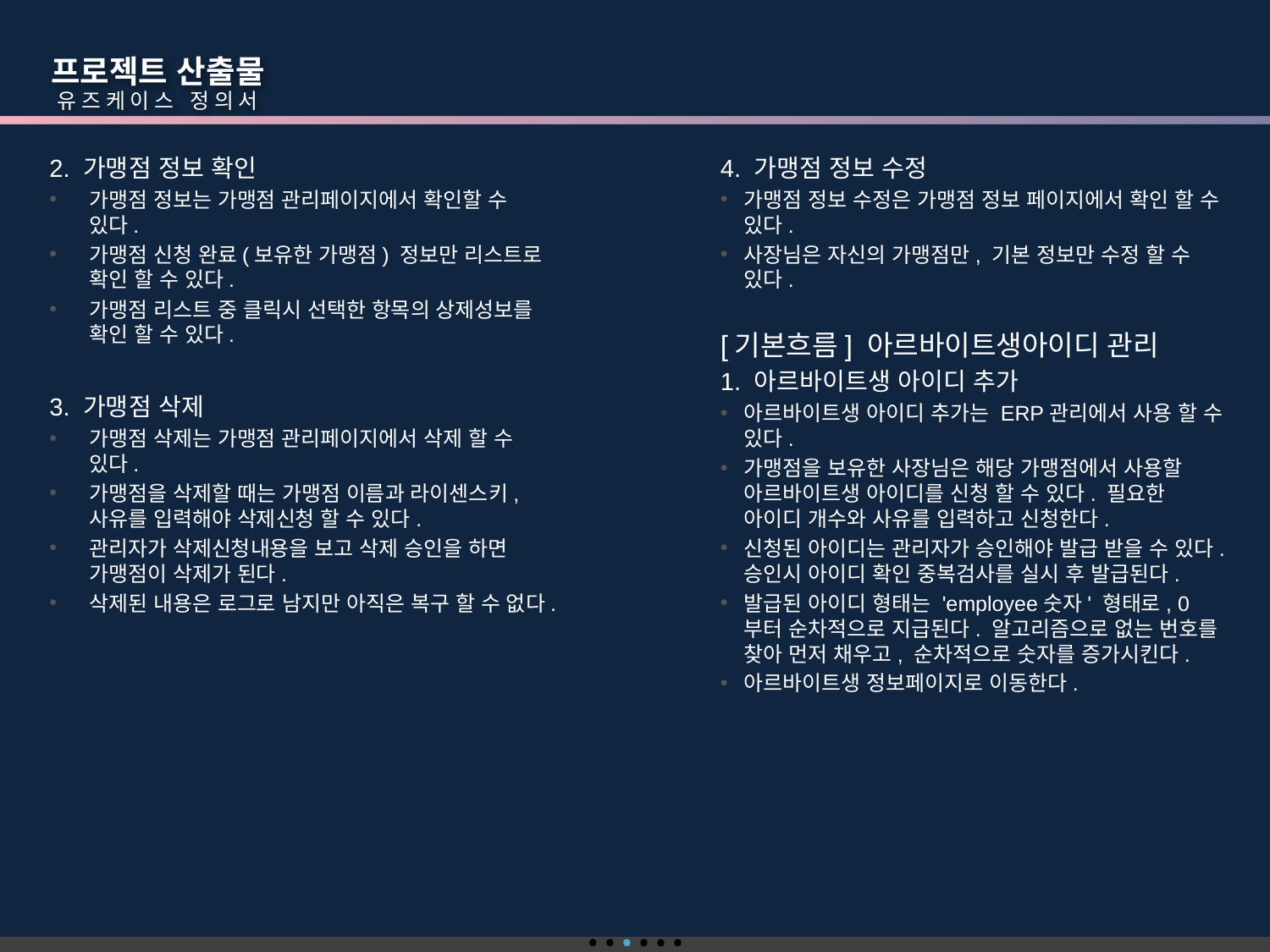

프로젝트 산출물
 유즈케이스 정의서
2. 가맹점 정보 확인
가맹점 정보는 가맹점 관리페이지에서 확인할 수 있다.
가맹점 신청 완료(보유한 가맹점) 정보만 리스트로 확인 할 수 있다.
가맹점 리스트 중 클릭시 선택한 항목의 상제성보를 확인 할 수 있다.

3. 가맹점 삭제
가맹점 삭제는 가맹점 관리페이지에서 삭제 할 수 있다.
가맹점을 삭제할 때는 가맹점 이름과 라이센스키, 사유를 입력해야 삭제신청 할 수 있다.
관리자가 삭제신청내용을 보고 삭제 승인을 하면 가맹점이 삭제가 된다.
삭제된 내용은 로그로 남지만 아직은 복구 할 수 없다.

4. 가맹점 정보 수정
가맹점 정보 수정은 가맹점 정보 페이지에서 확인 할 수 있다.
사장님은 자신의 가맹점만, 기본 정보만 수정 할 수 있다.

[기본흐름] 아르바이트생아이디 관리
1. 아르바이트생 아이디 추가
아르바이트생 아이디 추가는 ERP관리에서 사용 할 수 있다.
가맹점을 보유한 사장님은 해당 가맹점에서 사용할 아르바이트생 아이디를 신청 할 수 있다. 필요한 아이디 개수와 사유를 입력하고 신청한다.
신청된 아이디는 관리자가 승인해야 발급 받을 수 있다. 승인시 아이디 확인 중복검사를 실시 후 발급된다.
발급된 아이디 형태는 'employee숫자' 형태로, 0 부터 순차적으로 지급된다. 알고리즘으로 없는 번호를 찾아 먼저 채우고, 순차적으로 숫자를 증가시킨다.
아르바이트생 정보페이지로 이동한다.